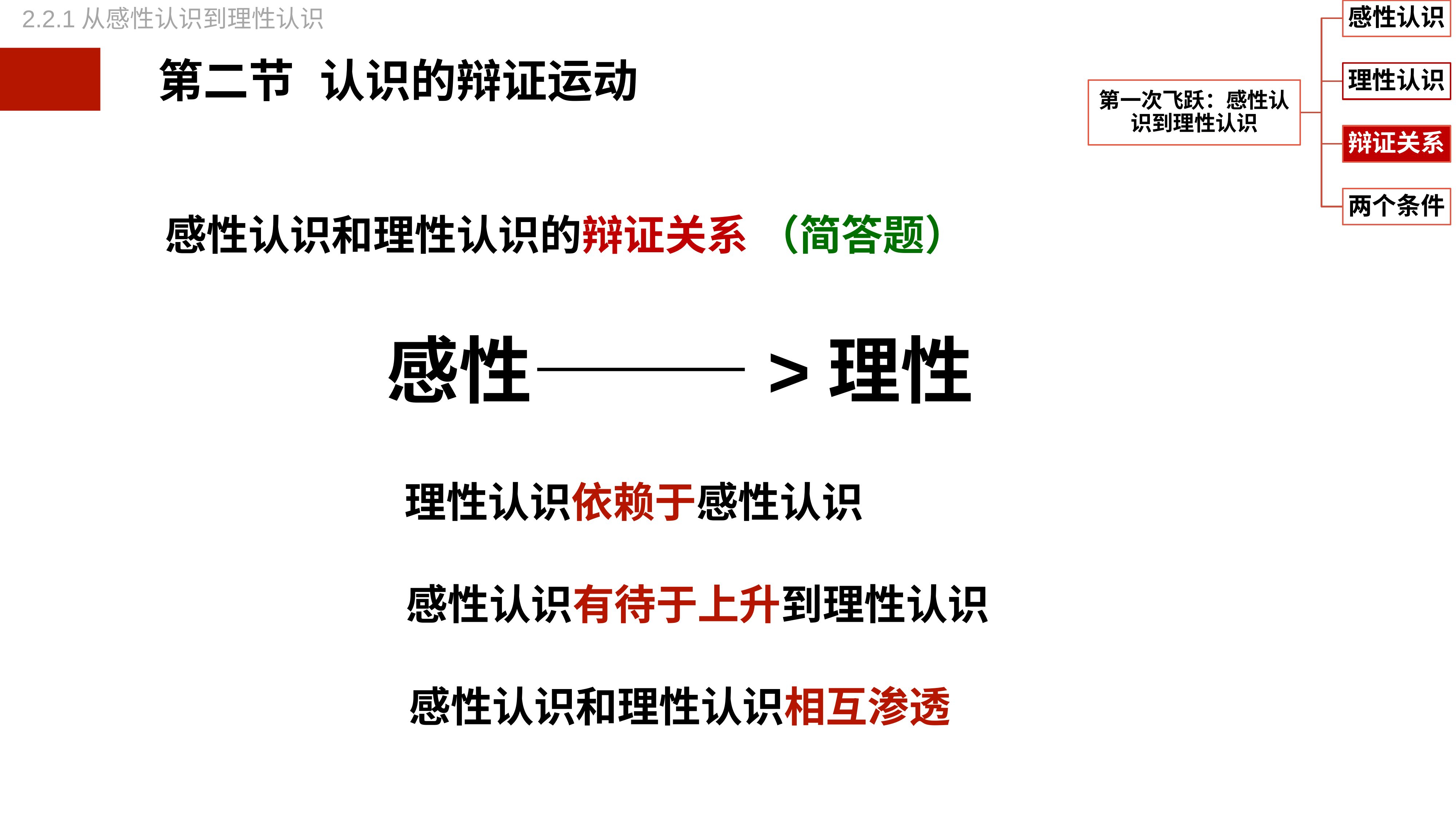

2.2.1从感性认识到理性认识
第一次飞跃：感性认识到理性认识
感性认识
理性认识
辩证关系
两个条件
感性认识和理性认识的辩证关系 （简答题）
感性———>理性
理性认识依赖于感性认识
感性认识有待于上升到理性认识
感性认识和理性认识相互渗透